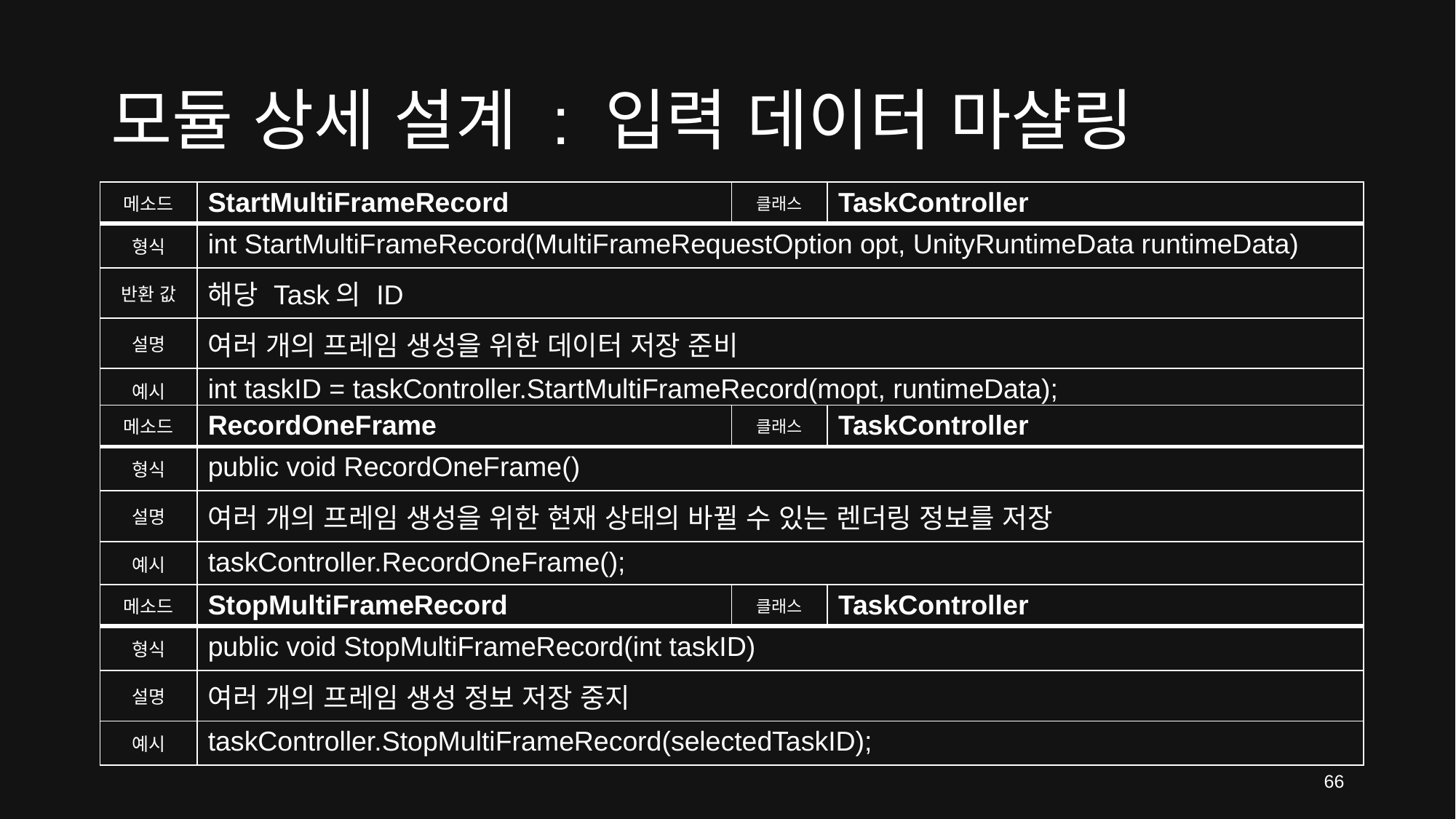

# 모듈 상세 설계 : 입력 데이터 마샬링
| 메소드 | StartMultiFrameRecord | 클래스 | TaskController |
| --- | --- | --- | --- |
| 형식 | int StartMultiFrameRecord(MultiFrameRequestOption opt, UnityRuntimeData runtimeData) |  |  |
| 반환 값 | 해당 Task의 ID |  |  |
| 설명 | 여러 개의 프레임 생성을 위한 데이터 저장 준비 |  |  |
| 예시 | int taskID = taskController.StartMultiFrameRecord(mopt, runtimeData); |  |  |
| 메소드 | RecordOneFrame | 클래스 | TaskController |
| --- | --- | --- | --- |
| 형식 | public void RecordOneFrame() |  |  |
| 설명 | 여러 개의 프레임 생성을 위한 현재 상태의 바뀔 수 있는 렌더링 정보를 저장 |  |  |
| 예시 | taskController.RecordOneFrame(); |  |  |
| 메소드 | StopMultiFrameRecord | 클래스 | TaskController |
| --- | --- | --- | --- |
| 형식 | public void StopMultiFrameRecord(int taskID) |  |  |
| 설명 | 여러 개의 프레임 생성 정보 저장 중지 |  |  |
| 예시 | taskController.StopMultiFrameRecord(selectedTaskID); |  |  |
66